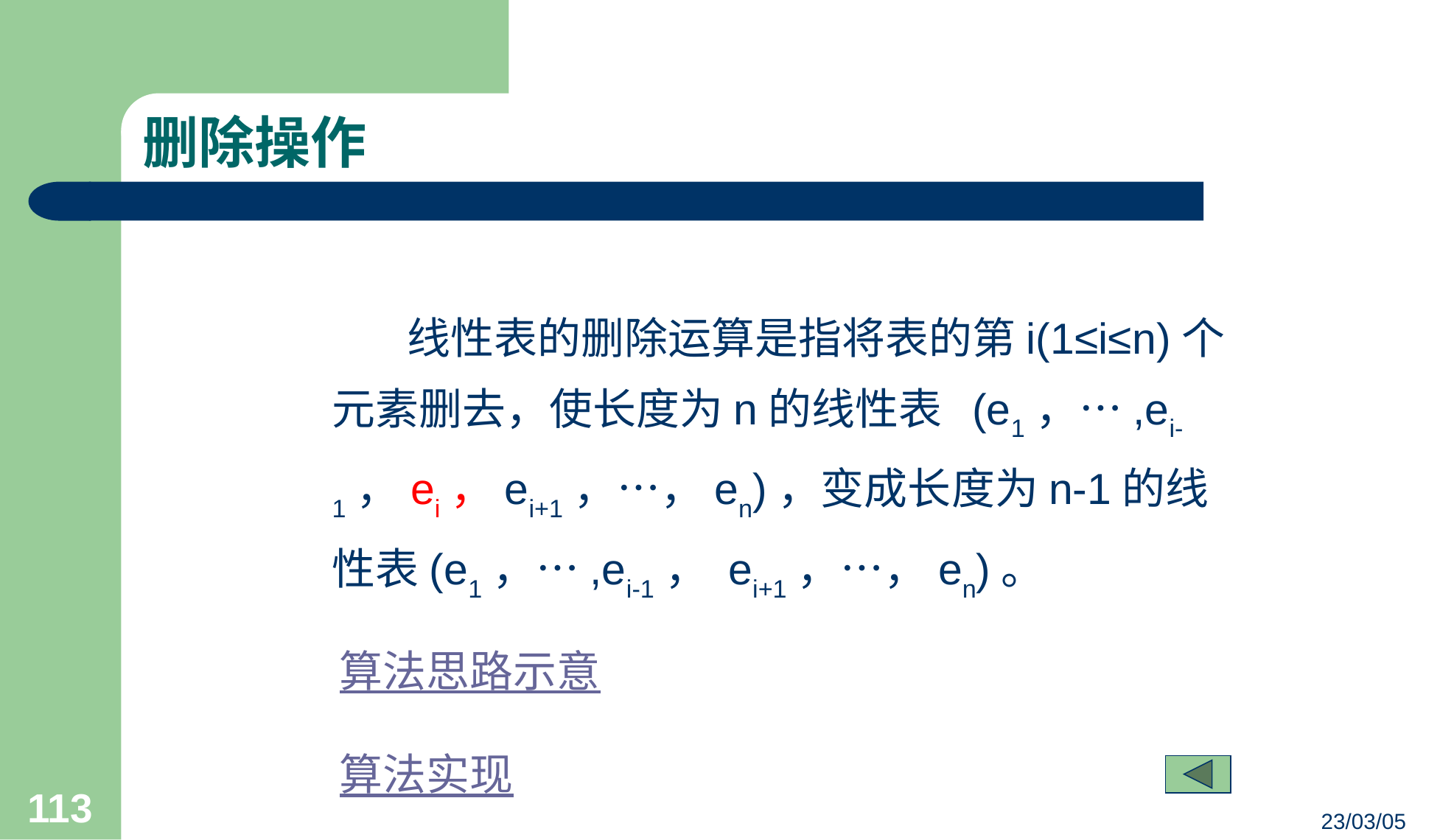

# 删除操作
	        线性表的删除运算是指将表的第i(1≤i≤n)个元素删去，使长度为n的线性表  (e1，…,ei-1，ei，ei+1，…，en)，变成长度为n-1的线性表(e1，…,ei-1， ei+1，…，en)。
    算法思路示意
    算法实现

113
23/03/05